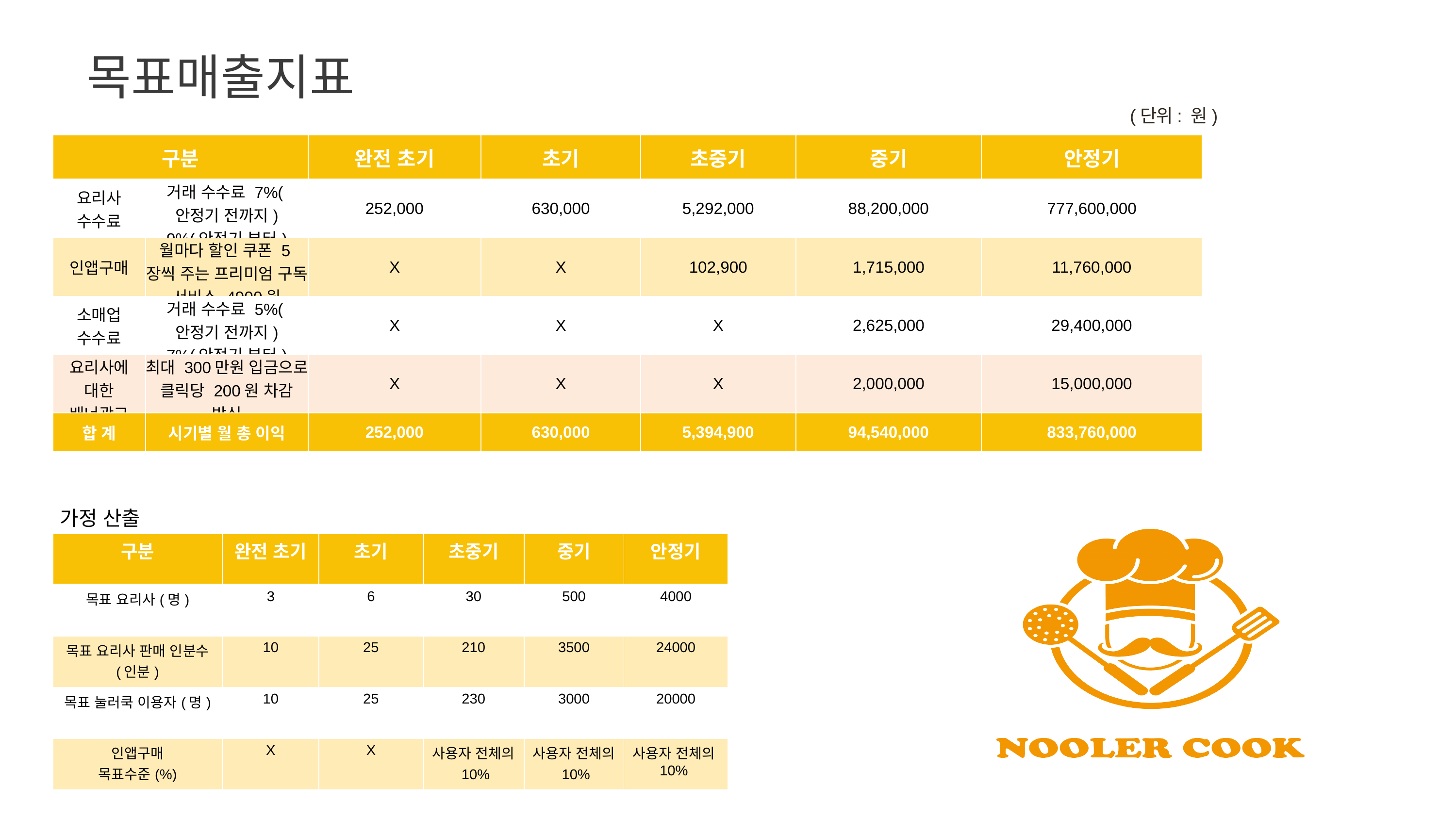

목표매출지표
(단위: 원)
| 구분 |  | 완전 초기 | 초기 | 초중기 | 중기 | 안정기 |
| --- | --- | --- | --- | --- | --- | --- |
| 요리사 수수료 | 거래 수수료 7%(안정기 전까지) 9%(안정기 부터) | 252,000 | 630,000 | 5,292,000 | 88,200,000 | 777,600,000 |
| 인앱구매 | 월마다 할인 쿠폰 5장씩 주는 프리미엄 구독 서비스 4900원 | X | X | 102,900 | 1,715,000 | 11,760,000 |
| 소매업 수수료 | 거래 수수료 5%(안정기 전까지) 7%(안정기 부터) | X | X | X | 2,625,000 | 29,400,000 |
| 요리사에 대한 배너광고 | 최대 300만원 입금으로 클릭당 200원 차감 방식 | X | X | X | 2,000,000 | 15,000,000 |
| 합 계 | 시기별 월 총 이익 | 252,000 | 630,000 | 5,394,900 | 94,540,000 | 833,760,000 |

가정 산출
| 구분 | 완전 초기 | 초기 | 초중기 | 중기 | 안정기 |
| --- | --- | --- | --- | --- | --- |
| 목표 요리사(명) | 3 | 6 | 30 | 500 | 4000 |
| 목표 요리사 판매 인분수 (인분) | 10 | 25 | 210 | 3500 | 24000 |
| 목표 눌러쿡 이용자(명) | 10 | 25 | 230 | 3000 | 20000 |
| 인앱구매 목표수준(%) | X | X | 사용자 전체의 10% | 사용자 전체의 10% | 사용자 전체의 10% |